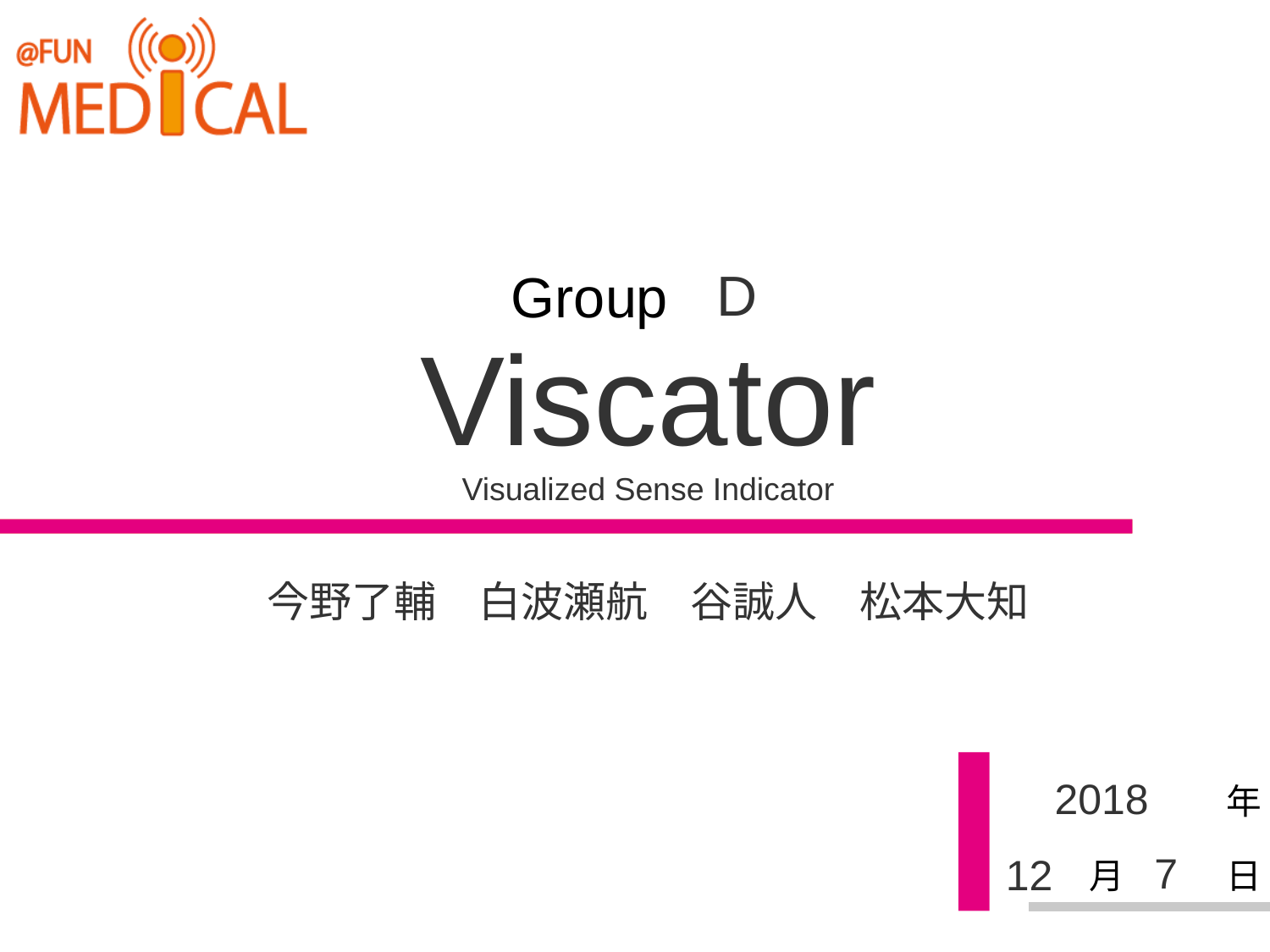

D
# Viscator Visualized Sense Indicator
今野了輔　白波瀬航　谷誠人　松本大知
2018
7
12